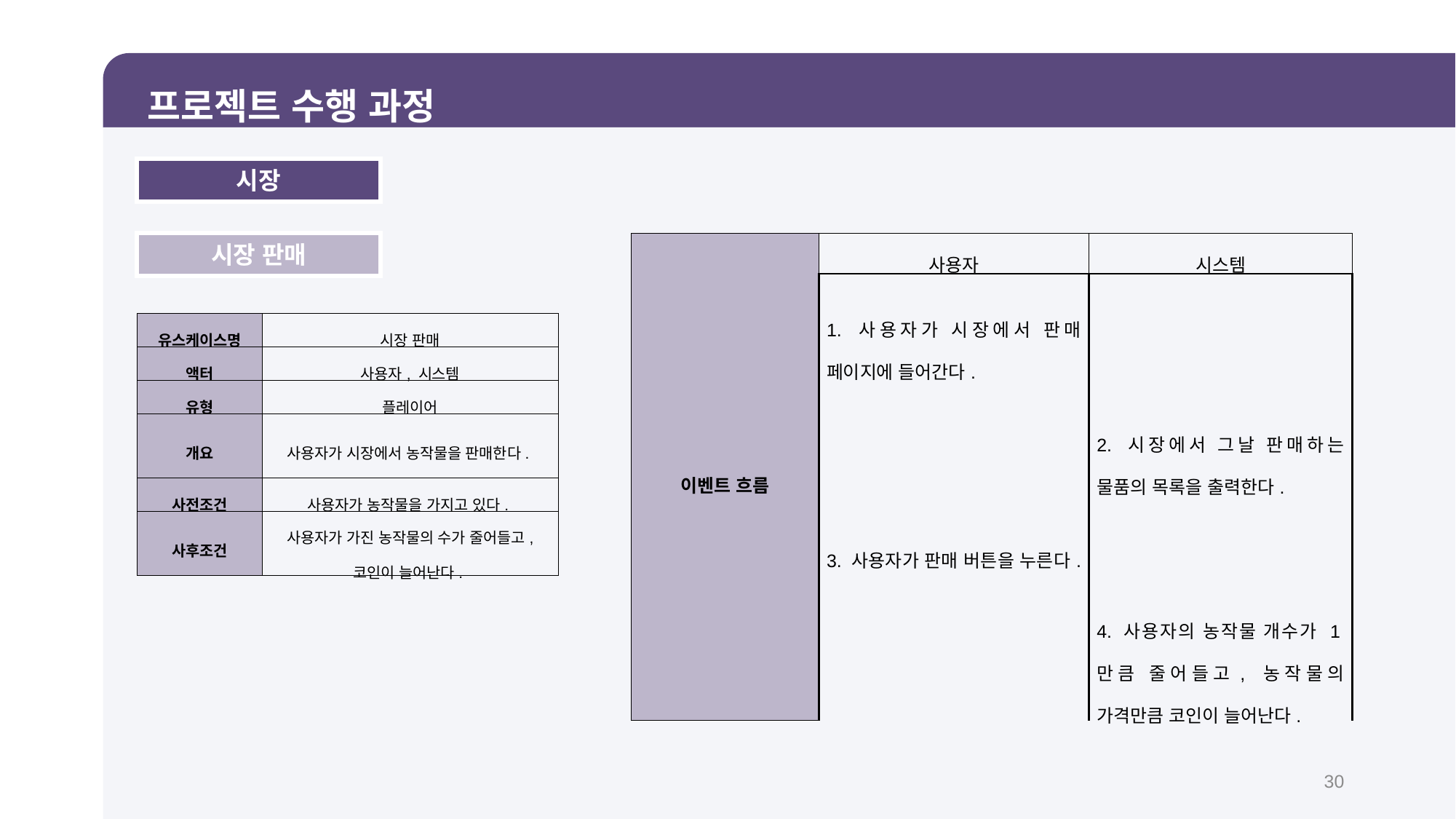

프로젝트 수행 과정
시장
시장 판매
| 이벤트 흐름 | 사용자 | 시스템 |
| --- | --- | --- |
|  | 1. 사용자가 시장에서 판매 페이지에 들어간다. |  |
|  |  | 2. 시장에서 그날 판매하는 물품의 목록을 출력한다. |
|  | 3. 사용자가 판매 버튼을 누른다. |  |
|  |  | 4. 사용자의 농작물 개수가 1만큼 줄어들고, 농작물의 가격만큼 코인이 늘어난다. |
| 유스케이스명 | 시장 판매 |
| --- | --- |
| 액터 | 사용자, 시스템 |
| 유형 | 플레이어 |
| 개요 | 사용자가 시장에서 농작물을 판매한다. |
| 사전조건 | 사용자가 농작물을 가지고 있다. |
| 사후조건 | 사용자가 가진 농작물의 수가 줄어들고, 코인이 늘어난다. |
30